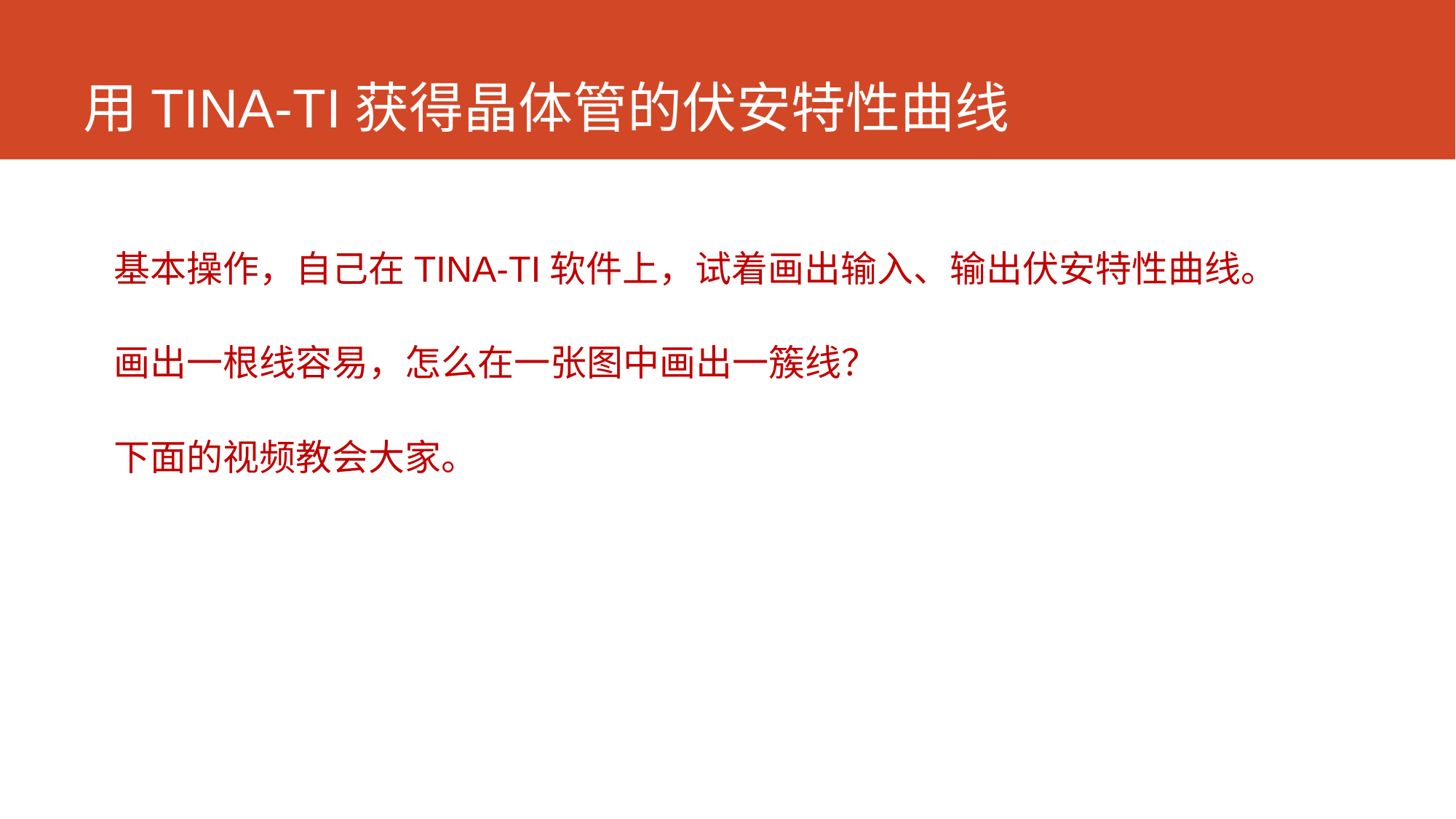

# 用TINA-TI获得晶体管的伏安特性曲线
基本操作，自己在TINA-TI软件上，试着画出输入、输出伏安特性曲线。
画出一根线容易，怎么在一张图中画出一簇线？
下面的视频教会大家。